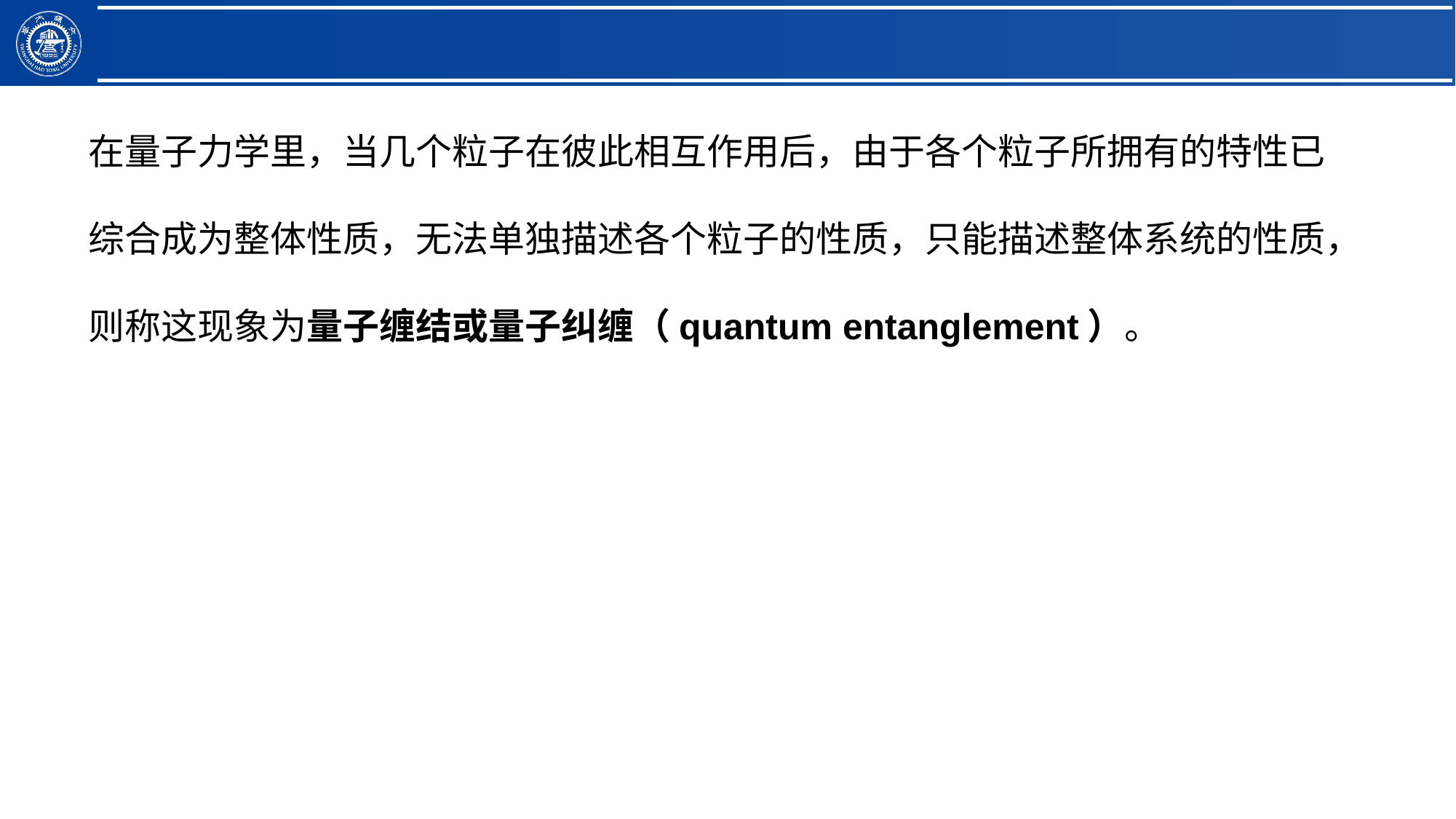

在量子力学里，当几个粒子在彼此相互作用后，由于各个粒子所拥有的特性已

综合成为整体性质，无法单独描述各个粒子的性质，只能描述整体系统的性质，

则称这现象为量子缠结或量子纠缠（quantum entanglement）。

12